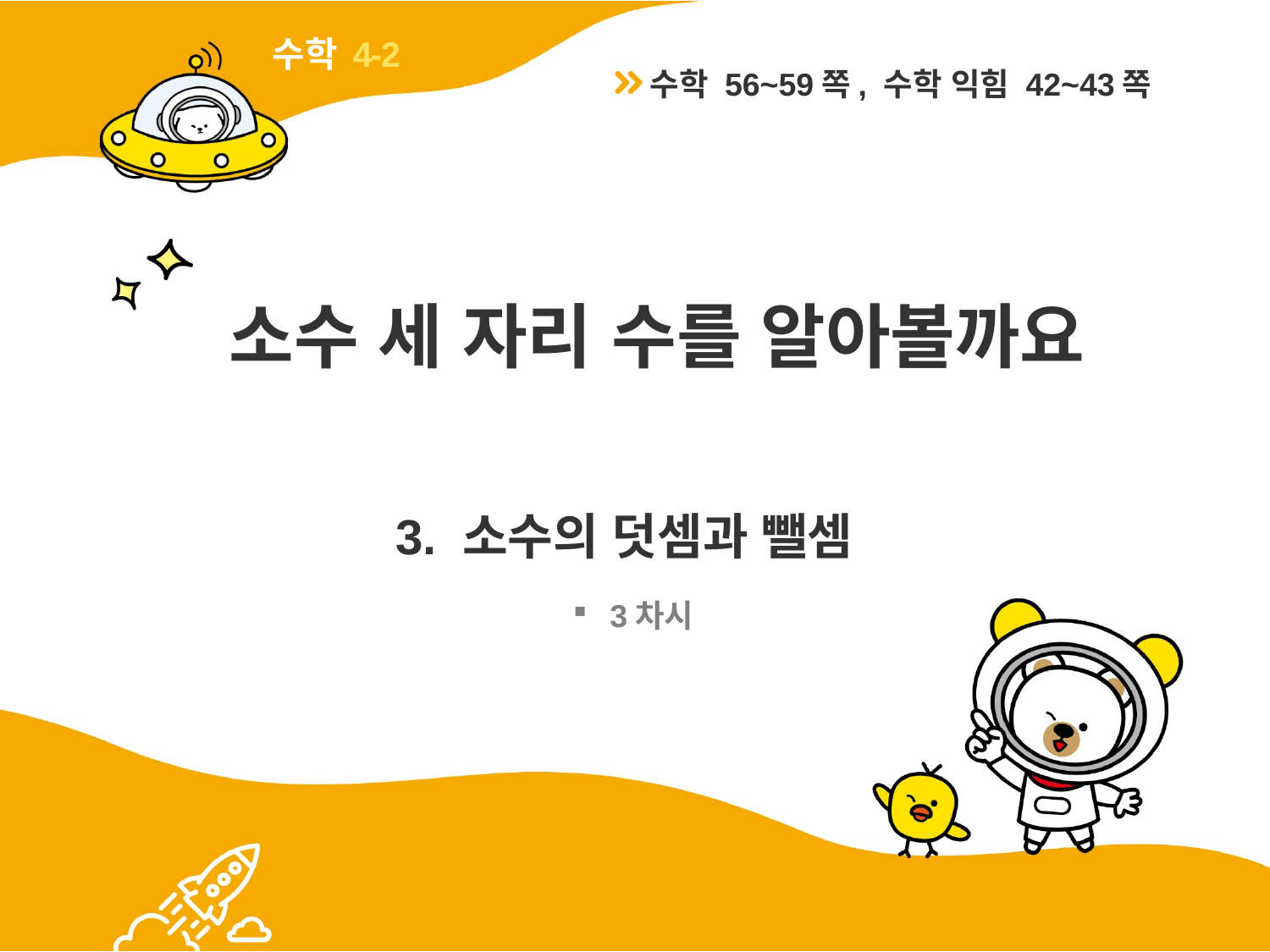

4-2
수학 56~59쪽, 수학 익힘 42~43쪽
# 소수 세 자리 수를 알아볼까요
3. 소수의 덧셈과 뺄셈
3차시